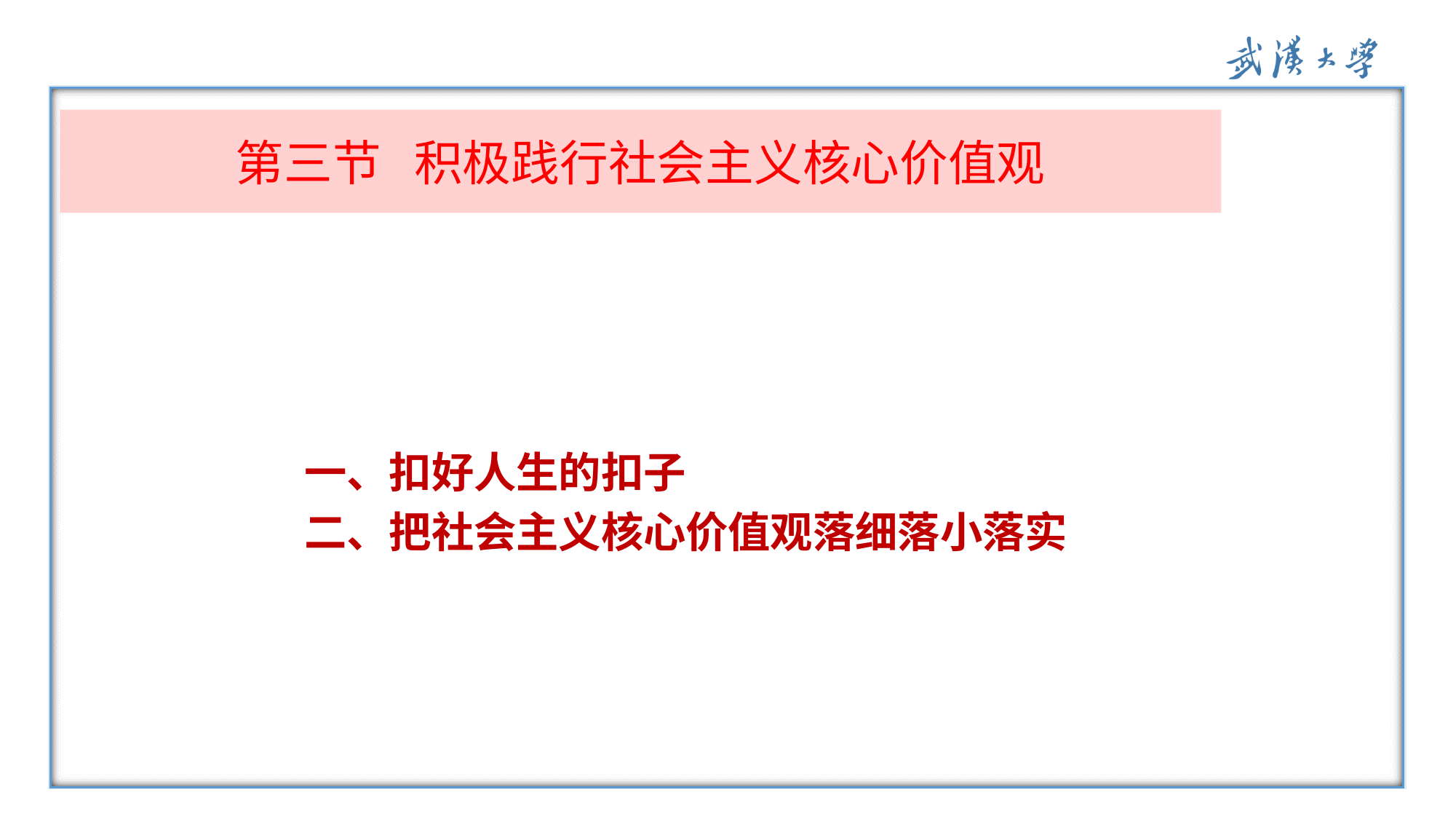

第三节   积极践行社会主义核心价值观
一、扣好人生的扣子
二、把社会主义核心价值观落细落小落实